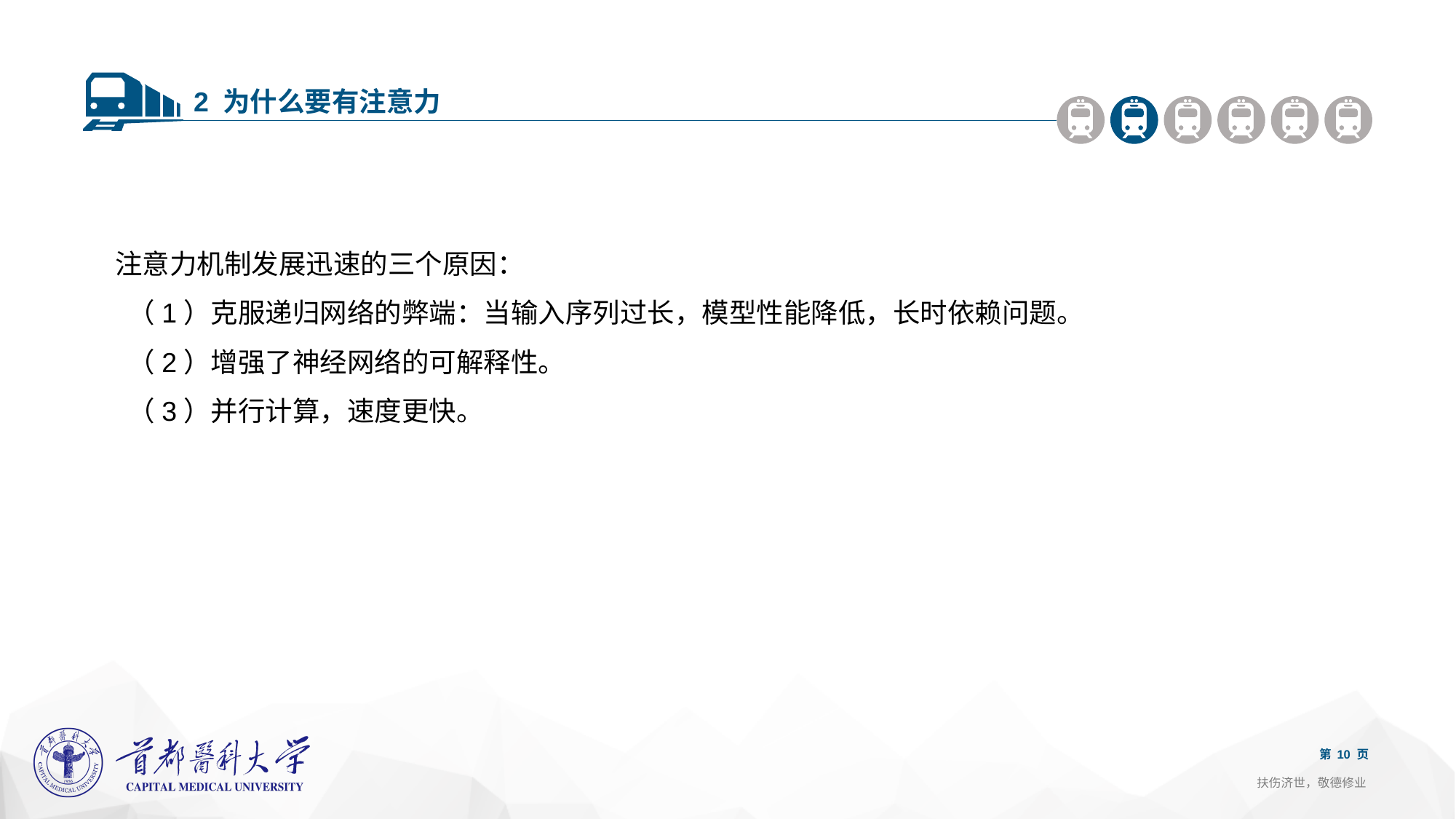

2 为什么要有注意力
注意力机制发展迅速的三个原因：
 （1）克服递归网络的弊端：当输入序列过长，模型性能降低，长时依赖问题。
 （2）增强了神经网络的可解释性。
 （3）并行计算，速度更快。
第 10 页
扶伤济世，敬德修业